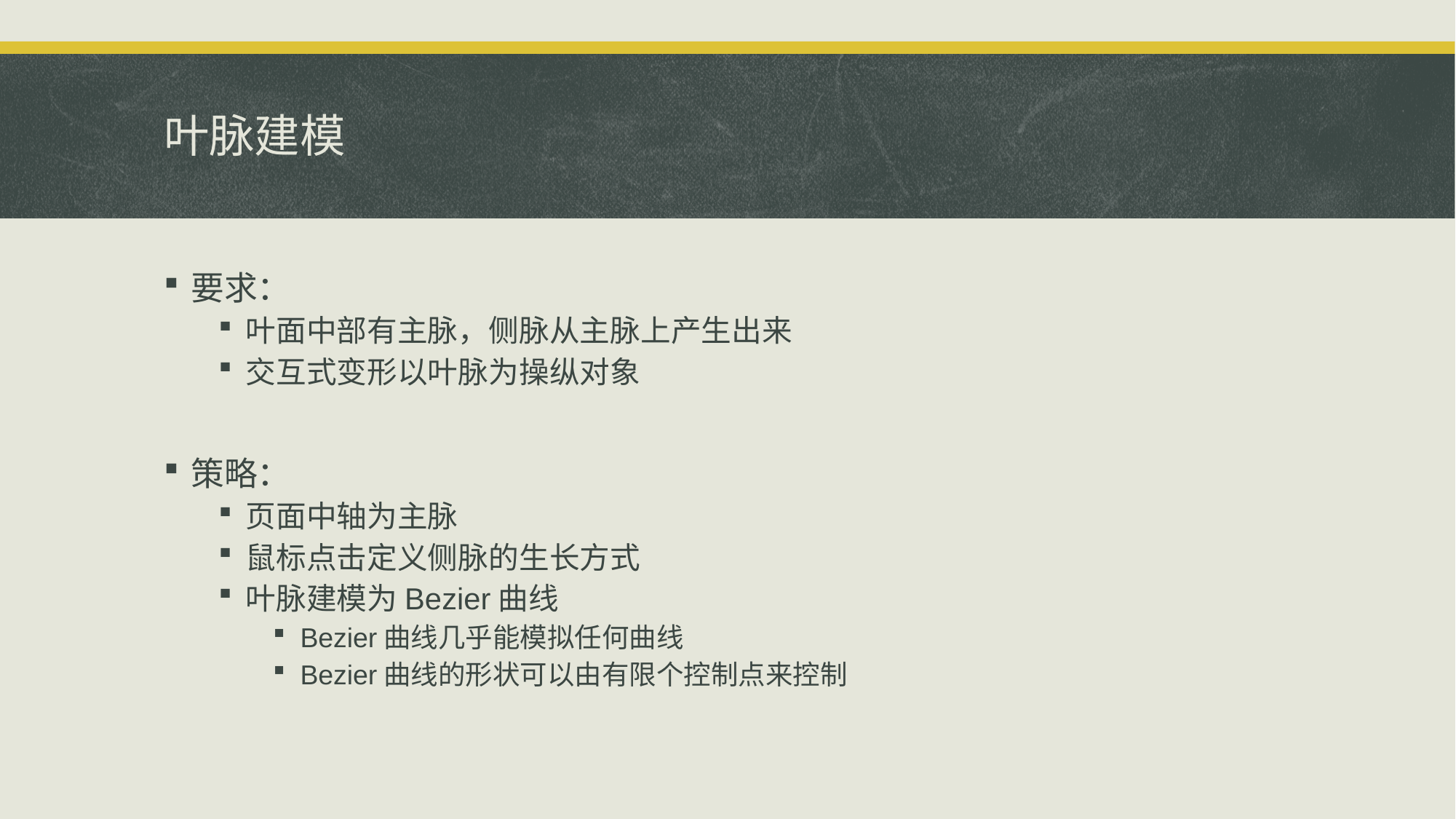

# 叶脉建模
要求：
叶面中部有主脉，侧脉从主脉上产生出来
交互式变形以叶脉为操纵对象

策略：
页面中轴为主脉
鼠标点击定义侧脉的生长方式
叶脉建模为Bezier曲线
Bezier曲线几乎能模拟任何曲线
Bezier曲线的形状可以由有限个控制点来控制